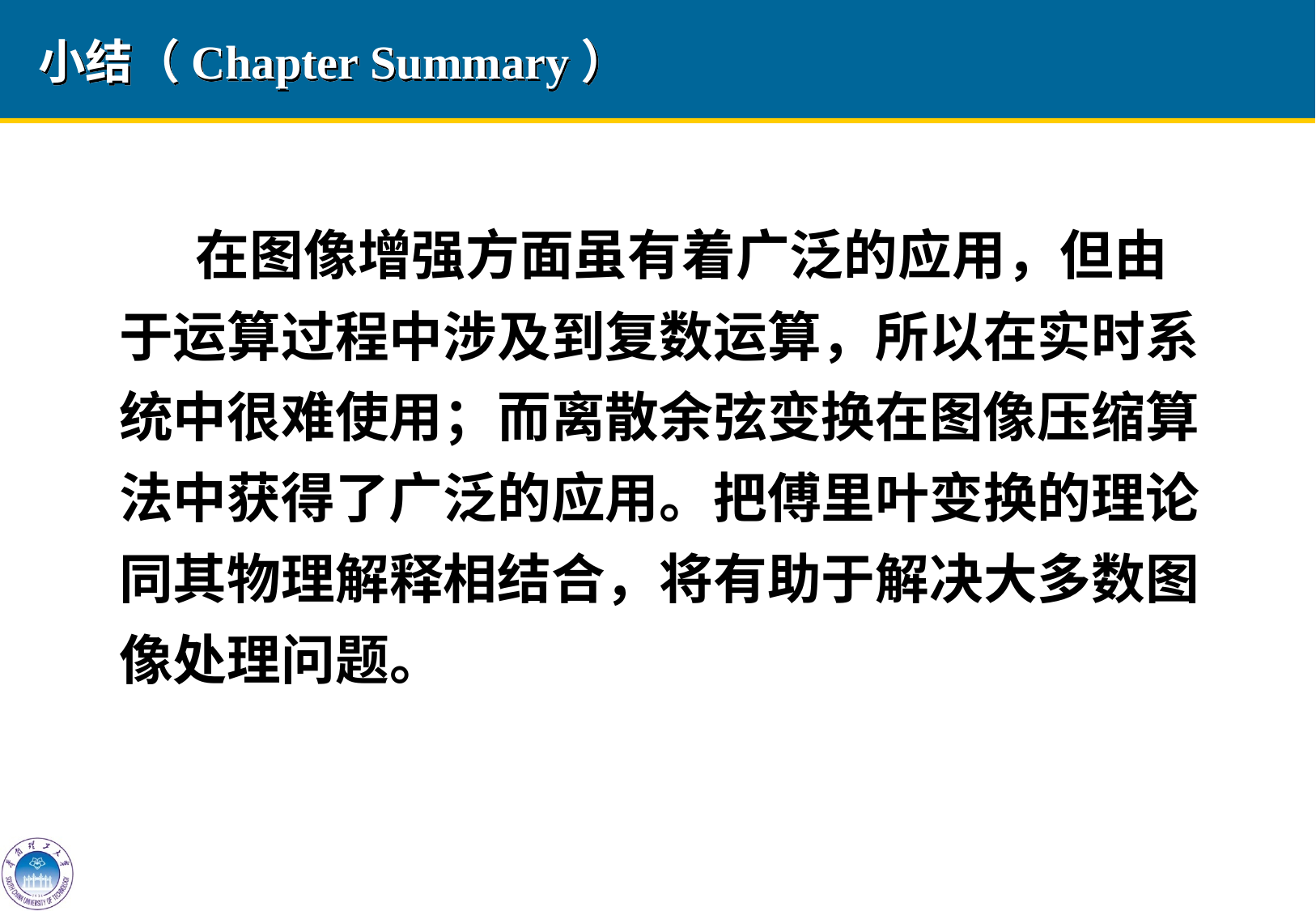

小结（Chapter Summary）

         在图像增强方面虽有着广泛的应用，但由于运算过程中涉及到复数运算，所以在实时系统中很难使用；而离散余弦变换在图像压缩算法中获得了广泛的应用。把傅里叶变换的理论同其物理解释相结合，将有助于解决大多数图像处理问题。